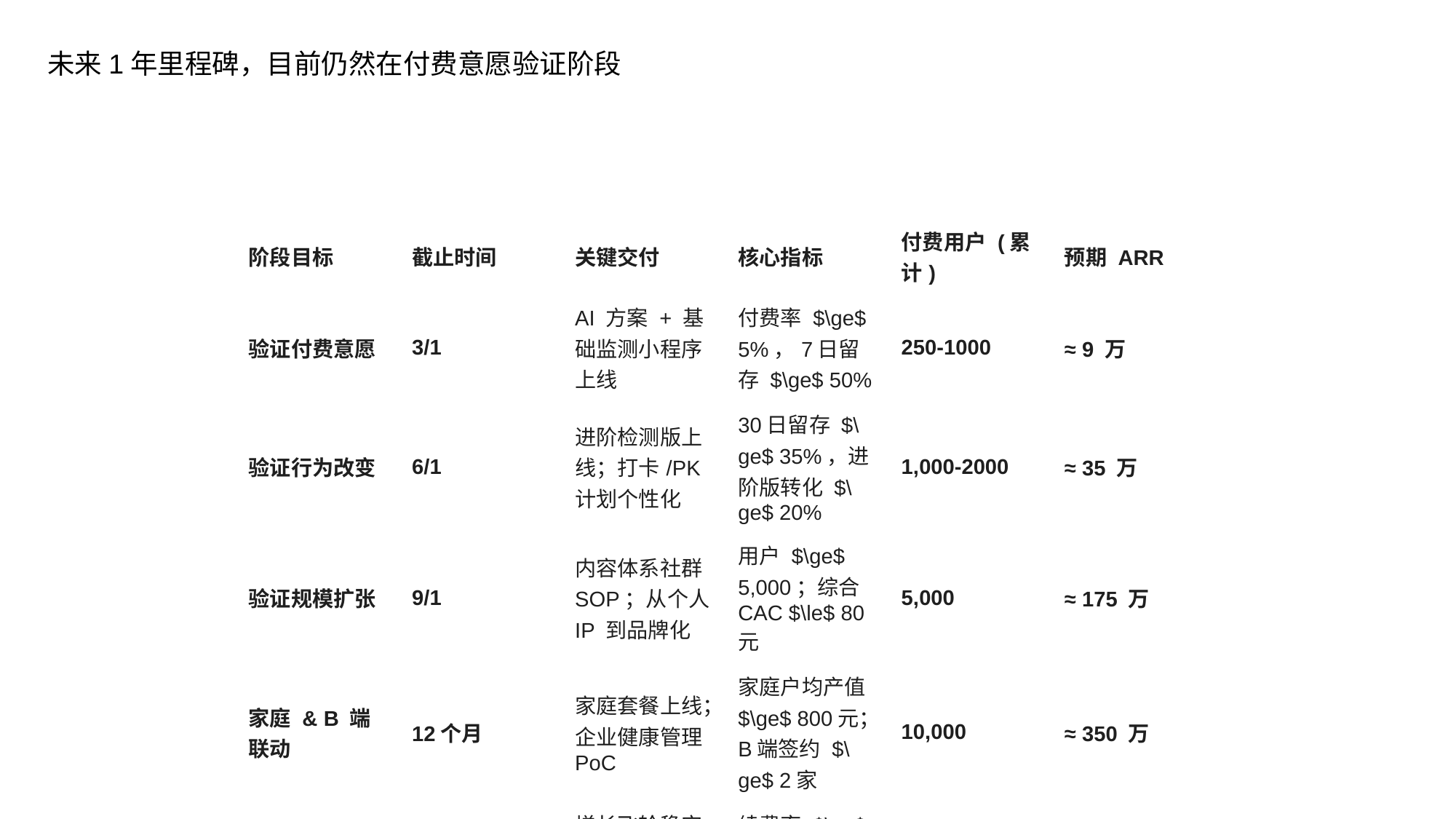

未来1年里程碑，目前仍然在付费意愿验证阶段
| 阶段目标 | 截止时间 | 关键交付 | 核心指标 | 付费用户 (累计) | 预期 ARR |
| --- | --- | --- | --- | --- | --- |
| 验证付费意愿 | 3/1 | AI 方案 + 基础监测小程序上线 | 付费率 $\ge$ 5%，7日留存 $\ge$ 50% | 250-1000 | ≈ 9 万 |
| 验证行为改变 | 6/1 | 进阶检测版上线；打卡/PK 计划个性化 | 30日留存 $\ge$ 35%，进阶版转化 $\ge$ 20% | 1,000-2000 | ≈ 35 万 |
| 验证规模扩张 | 9/1 | 内容体系社群 SOP；从个人 IP 到品牌化 | 用户 $\ge$ 5,000；综合 CAC $\le$ 80元 | 5,000 | ≈ 175 万 |
| 家庭 & B 端联动 | 12个月 | 家庭套餐上线；企业健康管理 PoC | 家庭户均产值 $\ge$ 800元；B端签约 $\ge$ 2家 | 10,000 | ≈ 350 万 |
| 稳定可复制 | 明年 | 增长飞轮稳定；自动化续费机制 | 续费率 $\ge$ 50%；年营收破千万规模 | 30,000 | ≈ 1,050 万 |